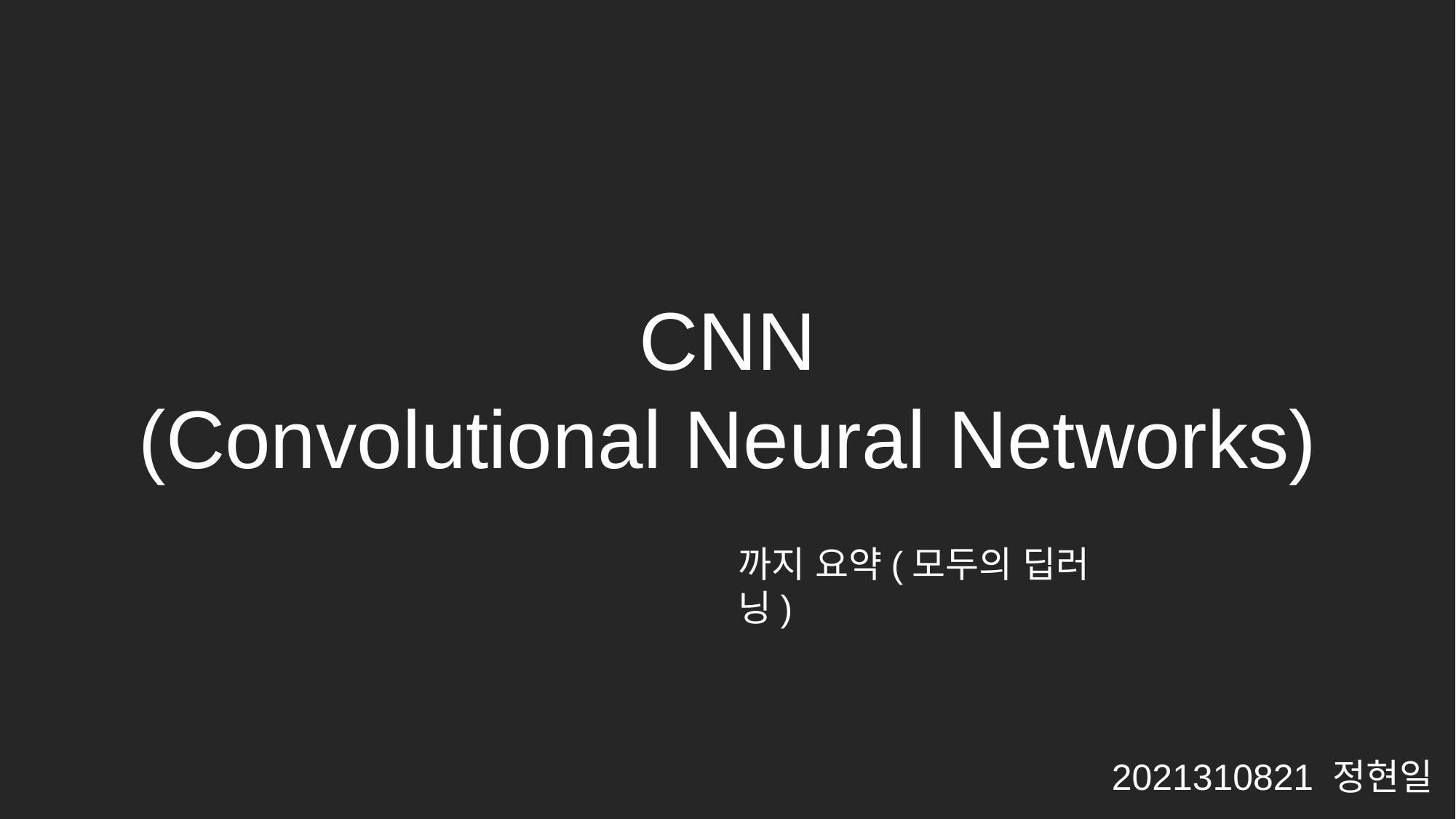

CNN
(Convolutional Neural Networks)
까지 요약(모두의 딥러닝)
2021310821 정현일